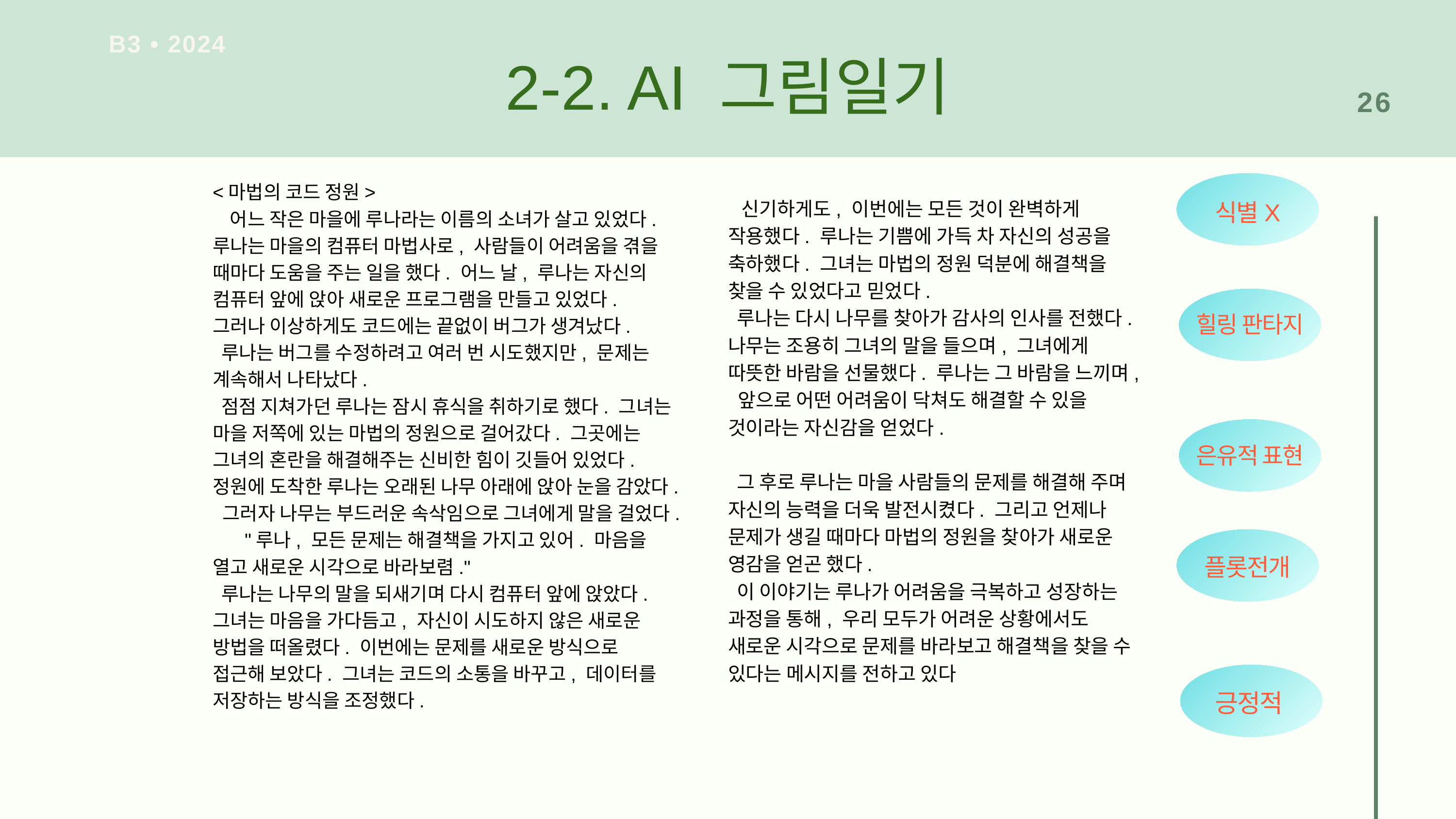

B3 • 2024
2-2. AI 그림일기
26

식별X
<마법의 코드 정원>
   어느 작은 마을에 루나라는 이름의 소녀가 살고 있었다. 루나는 마을의 컴퓨터 마법사로, 사람들이 어려움을 겪을 때마다 도움을 주는 일을 했다. 어느 날, 루나는 자신의 컴퓨터 앞에 앉아 새로운 프로그램을 만들고 있었다. 그러나 이상하게도 코드에는 끝없이 버그가 생겨났다.
 루나는 버그를 수정하려고 여러 번 시도했지만, 문제는 계속해서 나타났다.
 점점 지쳐가던 루나는 잠시 휴식을 취하기로 했다. 그녀는 마을 저쪽에 있는 마법의 정원으로 걸어갔다. 그곳에는 그녀의 혼란을 해결해주는 신비한 힘이 깃들어 있었다.
정원에 도착한 루나는 오래된 나무 아래에 앉아 눈을 감았다. 그러자 나무는 부드러운 속삭임으로 그녀에게 말을 걸었다.
      "루나, 모든 문제는 해결책을 가지고 있어. 마음을 열고 새로운 시각으로 바라보렴."
 루나는 나무의 말을 되새기며 다시 컴퓨터 앞에 앉았다. 그녀는 마음을 가다듬고, 자신이 시도하지 않은 새로운 방법을 떠올렸다. 이번에는 문제를 새로운 방식으로 접근해 보았다. 그녀는 코드의 소통을 바꾸고, 데이터를 저장하는 방식을 조정했다.

  신기하게도, 이번에는 모든 것이 완벽하게 작용했다. 루나는 기쁨에 가득 차 자신의 성공을 축하했다. 그녀는 마법의 정원 덕분에 해결책을 찾을 수 있었다고 믿었다.
 루나는 다시 나무를 찾아가 감사의 인사를 전했다. 나무는 조용히 그녀의 말을 들으며, 그녀에게 따뜻한 바람을 선물했다. 루나는 그 바람을 느끼며, 앞으로 어떤 어려움이 닥쳐도 해결할 수 있을 것이라는 자신감을 얻었다.

 그 후로 루나는 마을 사람들의 문제를 해결해 주며 자신의 능력을 더욱 발전시켰다. 그리고 언제나 문제가 생길 때마다 마법의 정원을 찾아가 새로운 영감을 얻곤 했다.
 이 이야기는 루나가 어려움을 극복하고 성장하는 과정을 통해, 우리 모두가 어려운 상황에서도 새로운 시각으로 문제를 바라보고 해결책을 찾을 수 있다는 메시지를 전하고 있다

힐링 판타지

은유적 표현

플롯전개

긍정적